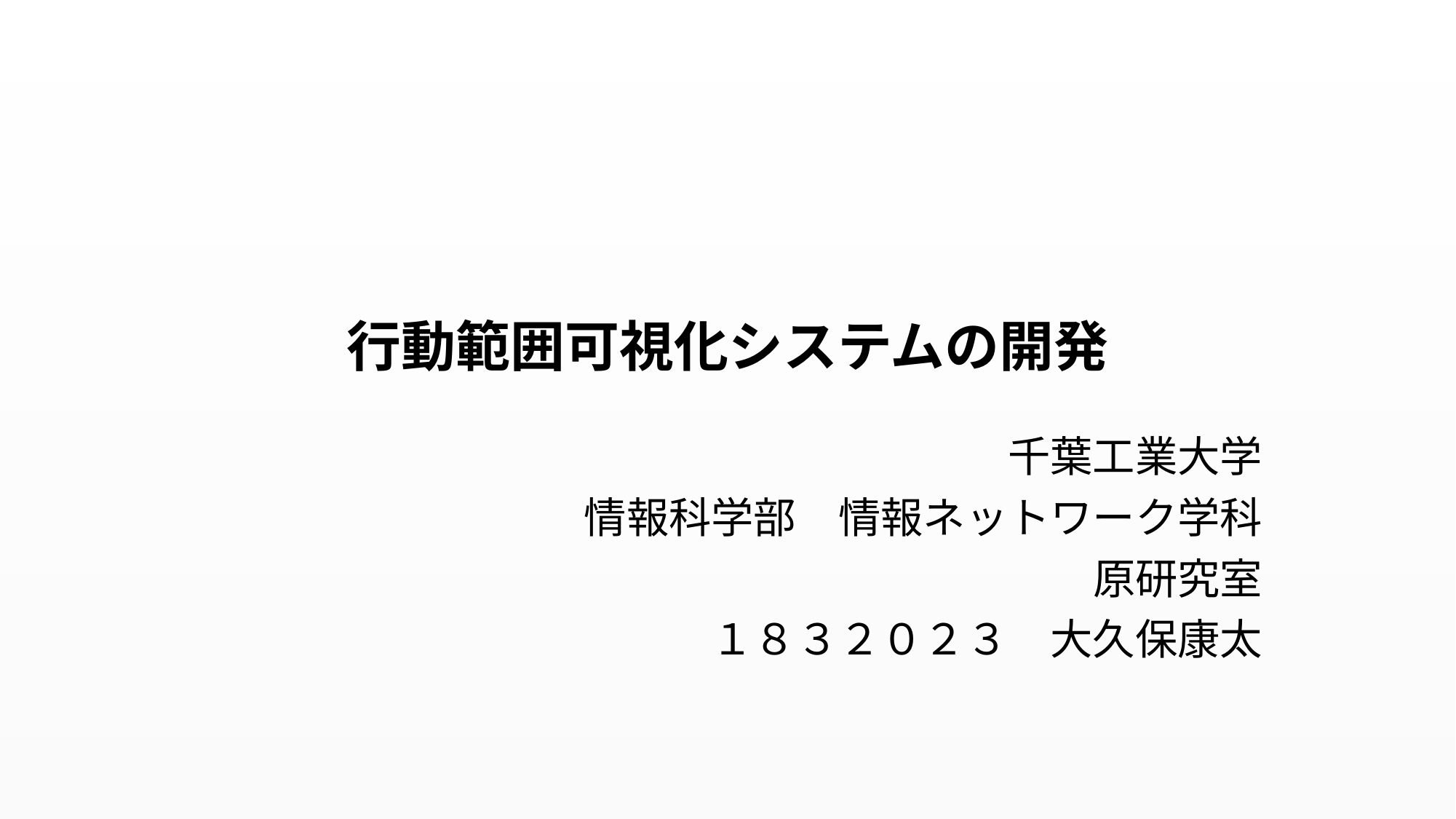

# 行動範囲可視化システムの開発
千葉工業大学
情報科学部　情報ネットワーク学科
原研究室
１８３２０２３　大久保康太